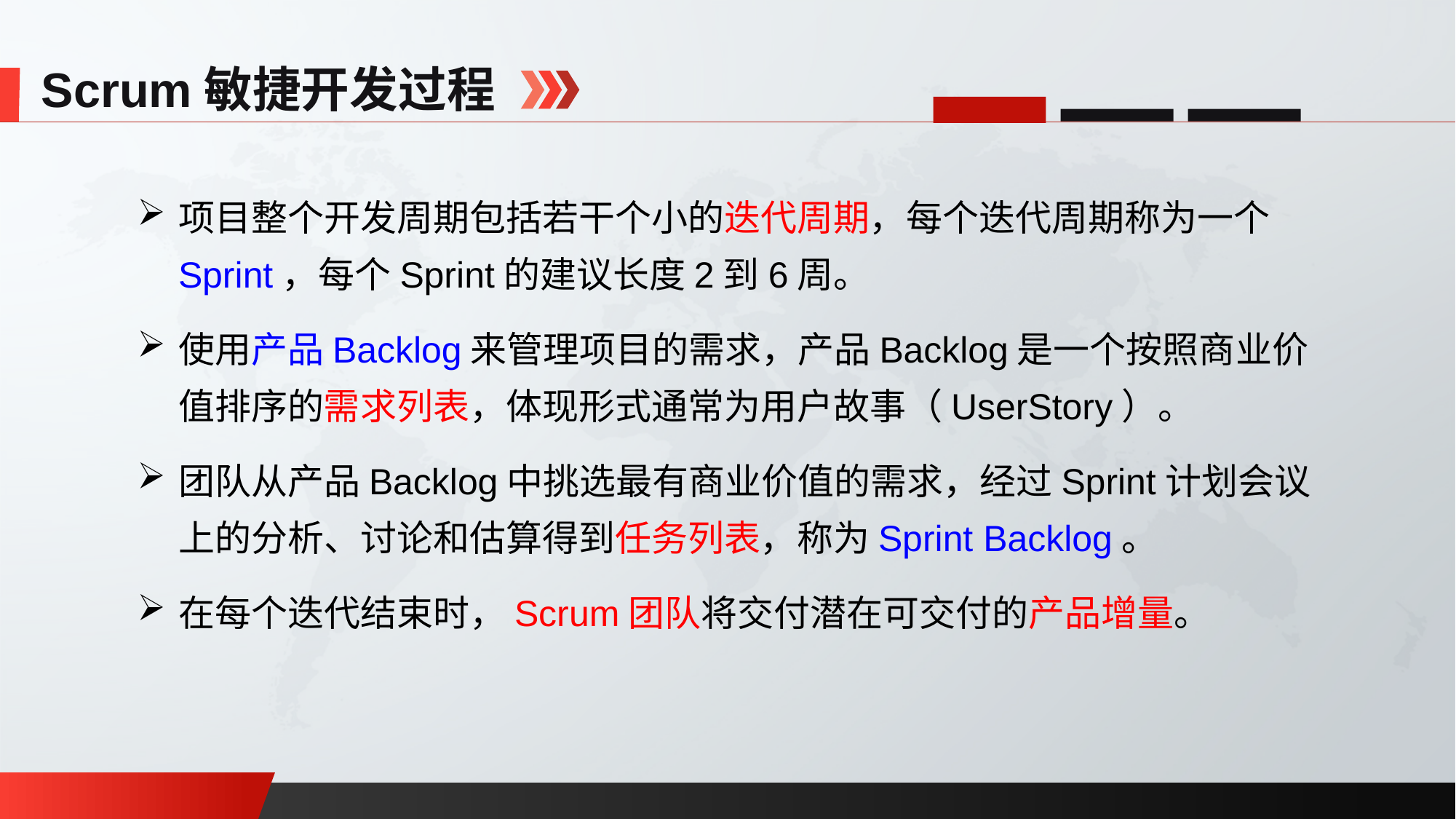

Scrum敏捷开发过程

项目整个开发周期包括若干个小的迭代周期，每个迭代周期称为一个Sprint，每个Sprint的建议长度2到6周。
使用产品Backlog来管理项目的需求，产品Backlog是一个按照商业价值排序的需求列表，体现形式通常为用户故事（UserStory）。
团队从产品Backlog中挑选最有商业价值的需求，经过Sprint计划会议上的分析、讨论和估算得到任务列表，称为Sprint Backlog。
在每个迭代结束时，Scrum团队将交付潜在可交付的产品增量。